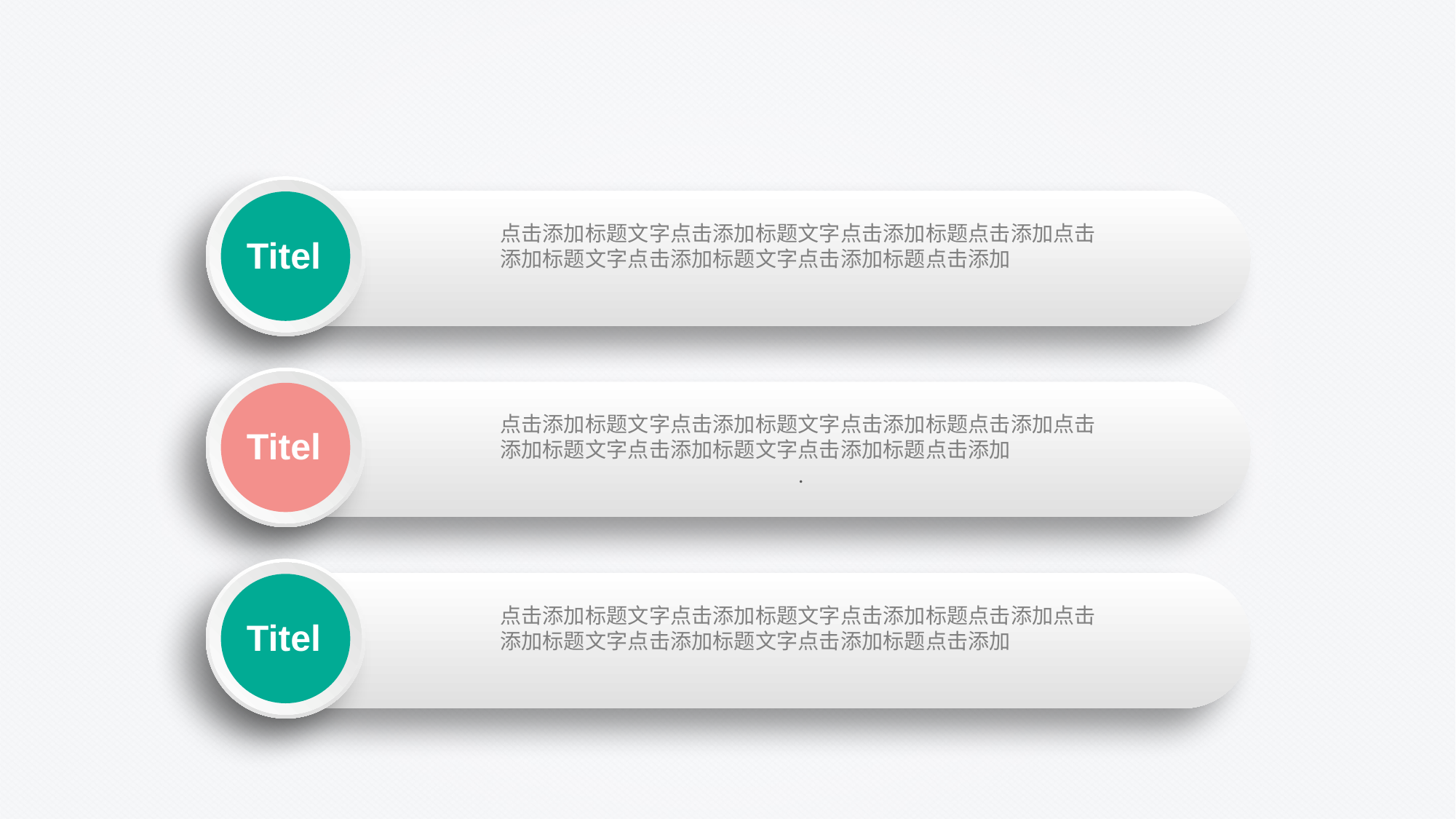

点击添加标题文字点击添加标题文字点击添加标题点击添加点击添加标题文字点击添加标题文字点击添加标题点击添加

Titel

点击添加标题文字点击添加标题文字点击添加标题点击添加点击添加标题文字点击添加标题文字点击添加标题点击添加
.
Titel

点击添加标题文字点击添加标题文字点击添加标题点击添加点击添加标题文字点击添加标题文字点击添加标题点击添加
Titel